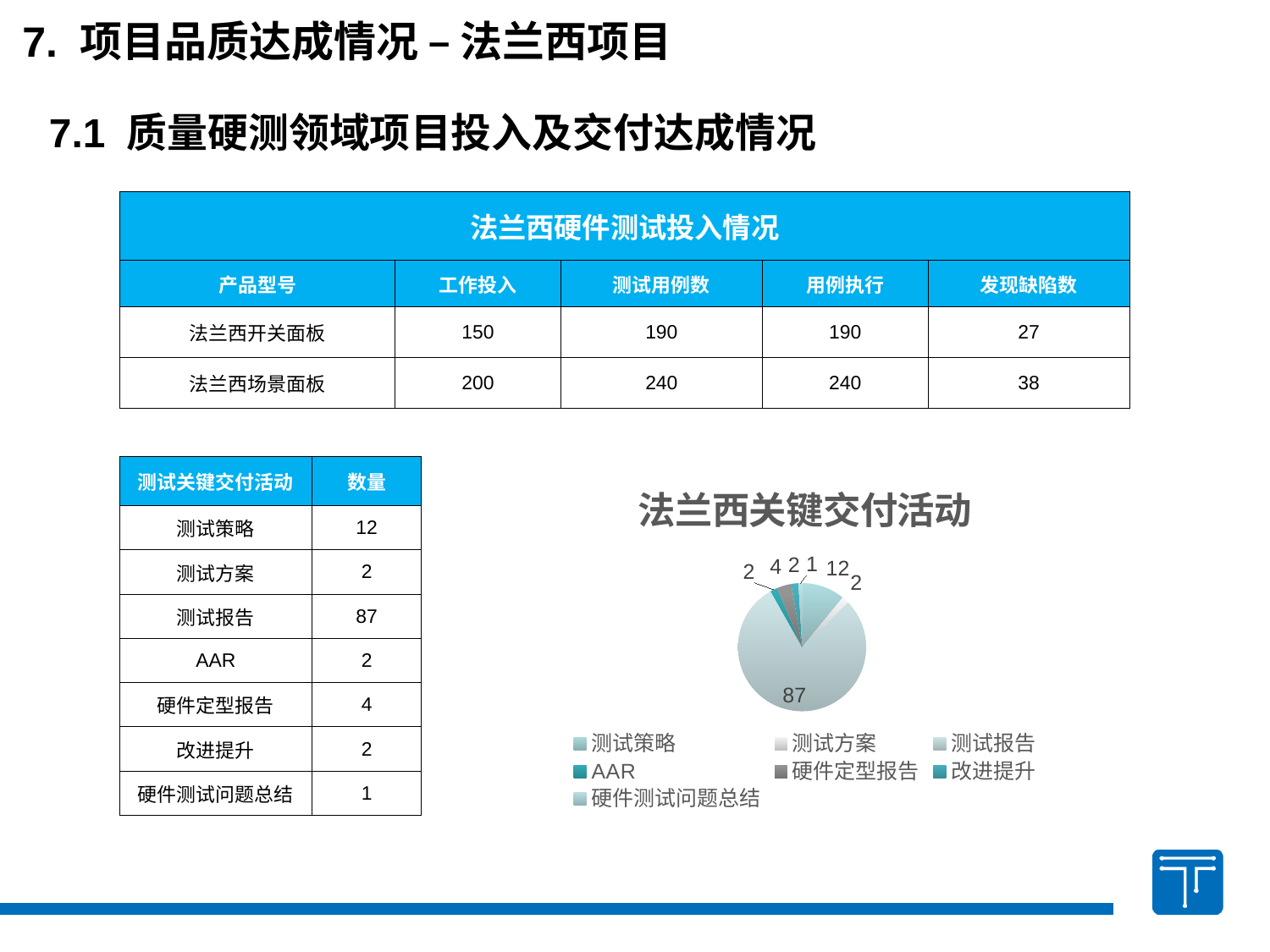

7. 项目品质达成情况 – 法兰西项目
7.1 质量硬测领域项目投入及交付达成情况
| 法兰西硬件测试投入情况 |  |  |  |  |
| --- | --- | --- | --- | --- |
| 产品型号 | 工作投入 | 测试用例数 | 用例执行 | 发现缺陷数 |
| 法兰西开关面板 | 150 | 190 | 190 | 27 |
| 法兰西场景面板 | 200 | 240 | 240 | 38 |
| 测试关键交付活动 | 数量 |
| --- | --- |
| 测试策略 | 12 |
| 测试方案 | 2 |
| 测试报告 | 87 |
| AAR | 2 |
| 硬件定型报告 | 4 |
| 改进提升 | 2 |
| 硬件测试问题总结 | 1 |

### Chart: 法兰西关键交付活动

| Category | 数量 |
|---|---|
| 测试策略 | 12.0 |
| 测试方案 | 2.0 |
| 测试报告 | 87.0 |
| AAR | 2.0 |
| 硬件定型报告 | 4.0 |
| 改进提升 | 2.0 |
| 硬件测试问题总结 | 1.0 |